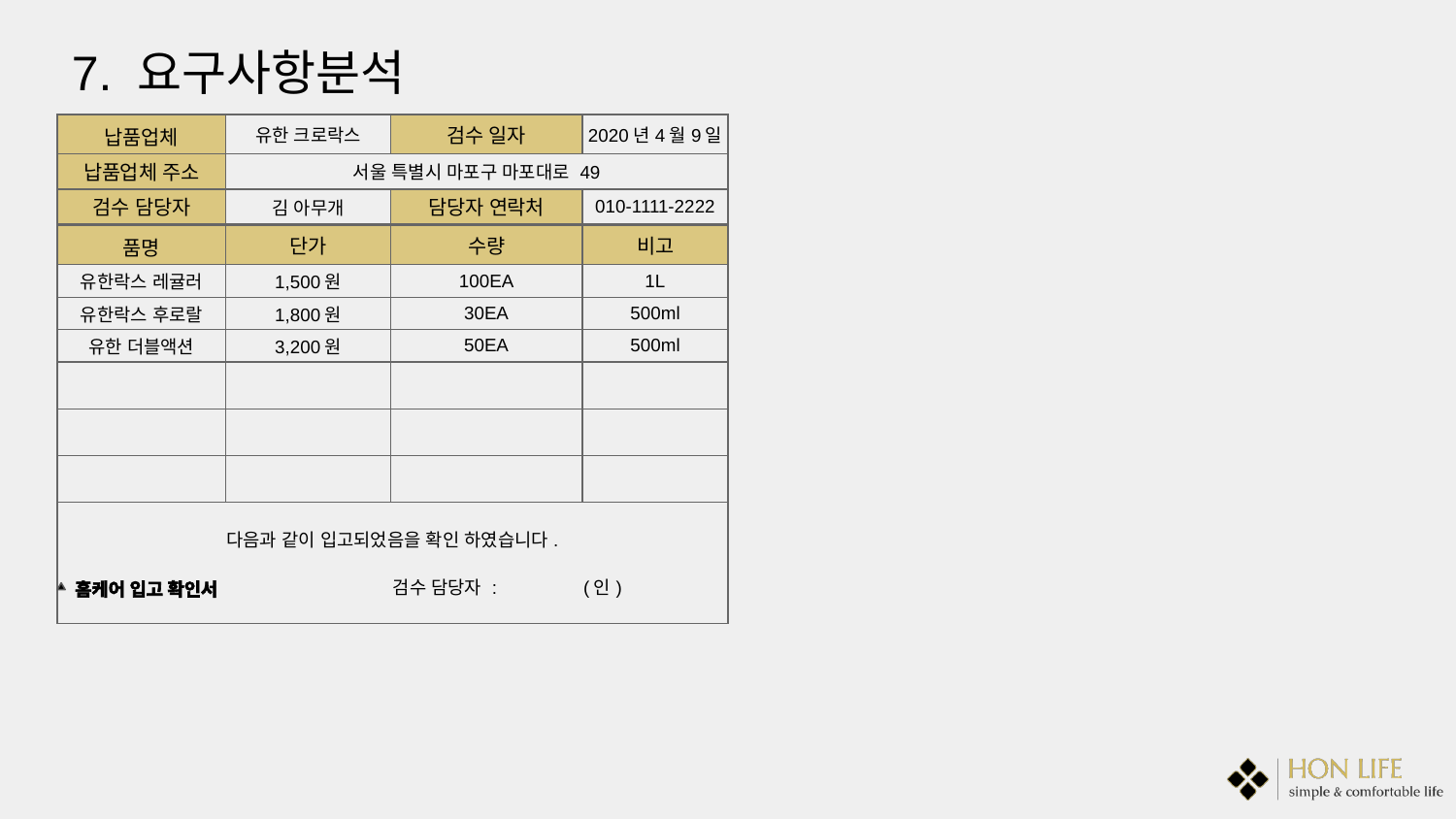

7. 요구사항분석
| 납품업체 | 유한 크로락스 | 검수 일자 | 2020년4월9일 |
| --- | --- | --- | --- |
| 납품업체 주소 | 서울 특별시 마포구 마포대로 49 |  |  |
| 검수 담당자 | 김 아무개 | 담당자 연락처 | 010-1111-2222 |
| 품명 | 단가 | 수량 | 비고 |
| --- | --- | --- | --- |
| 유한락스 레귤러 | 1,500원 | 100EA | 1L |
| 유한락스 후로랄 | 1,800원 | 30EA | 500ml |
| 유한 더블액션 | 3,200원 | 50EA | 500ml |
|  |  |  |  |
|  |  |  |  |
|  |  |  |  |
| 다음과 같이 입고되었음을 확인 하였습니다. 검수 담당자 : (인) |  |  |  |
|  |  |  |  |
|  |  |  |  |
|  |  |  |  |
홈케어 입고 확인서